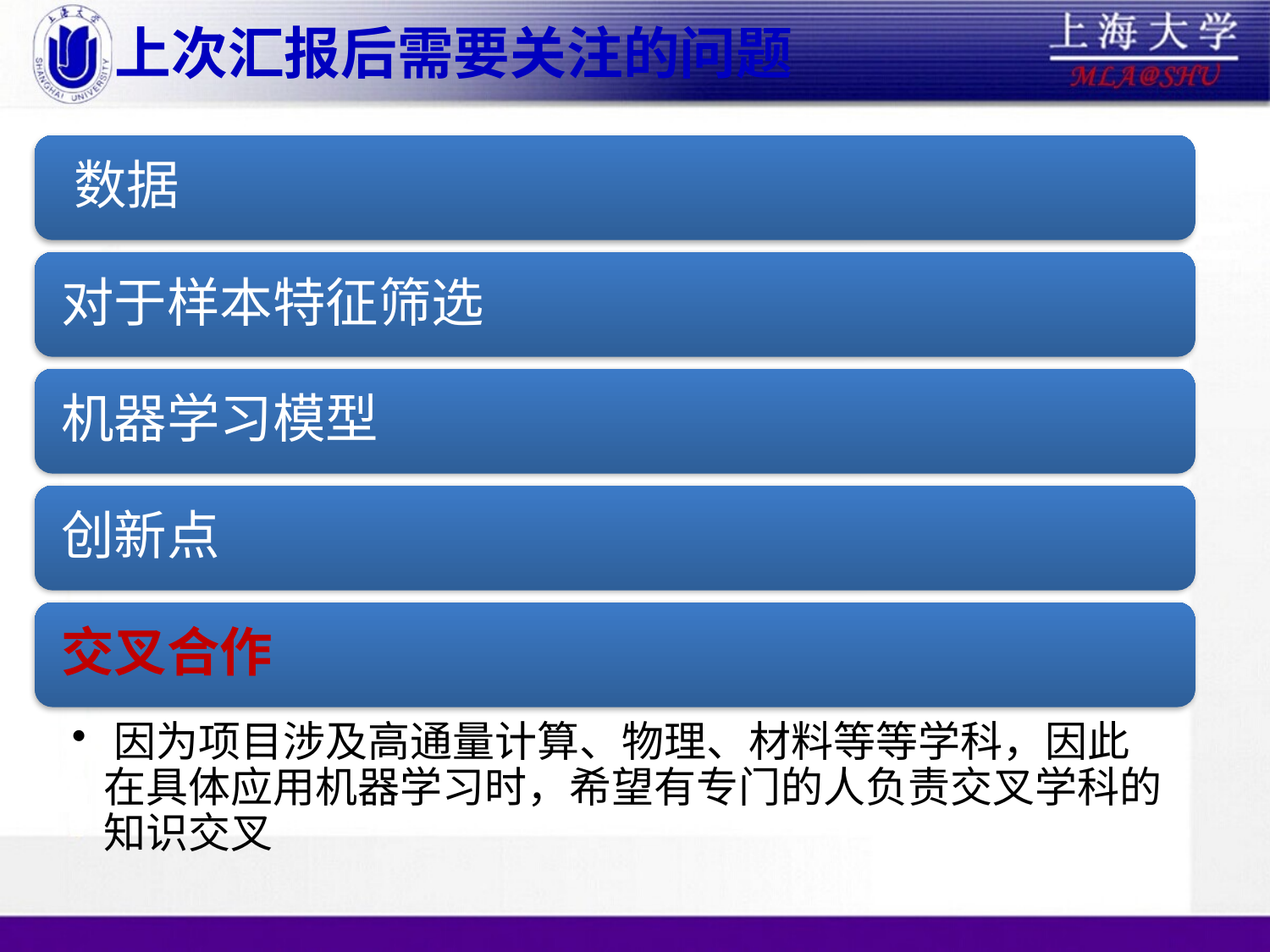

# 上次汇报后需要关注的问题
‌‌数据
对于样本特征筛选
机器学习模型
创新点‌
交叉合作
‌因为项目涉及高通量计算、物理、材料等等学科，因此在具体应用机器学习时，希望有专门的人负责交叉学科的知识交叉